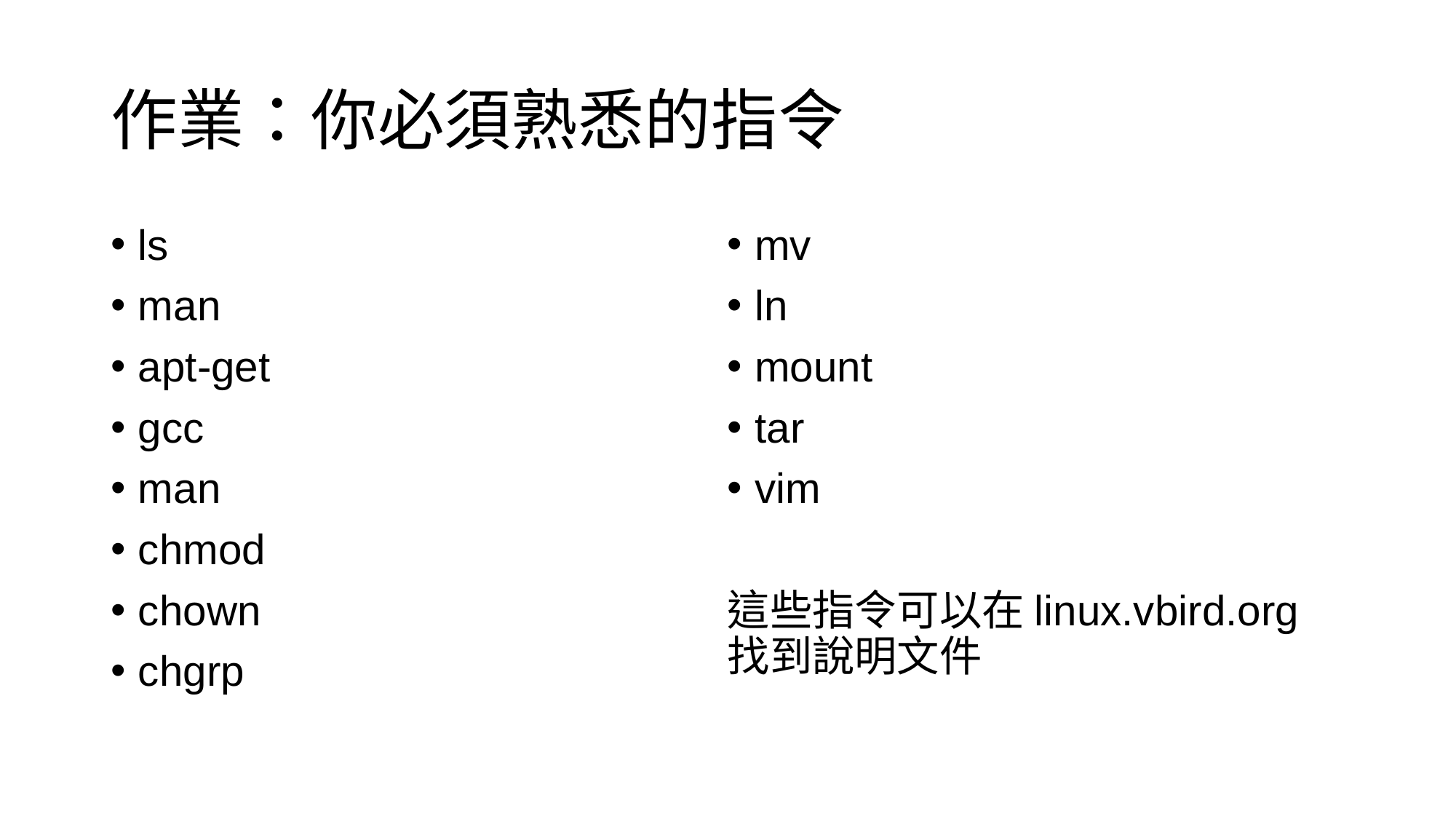

# 作業：你必須熟悉的指令
ls
man
apt-get
gcc
man
chmod
chown
chgrp
mv
ln
mount
tar
vim

這些指令可以在linux.vbird.org找到說明文件